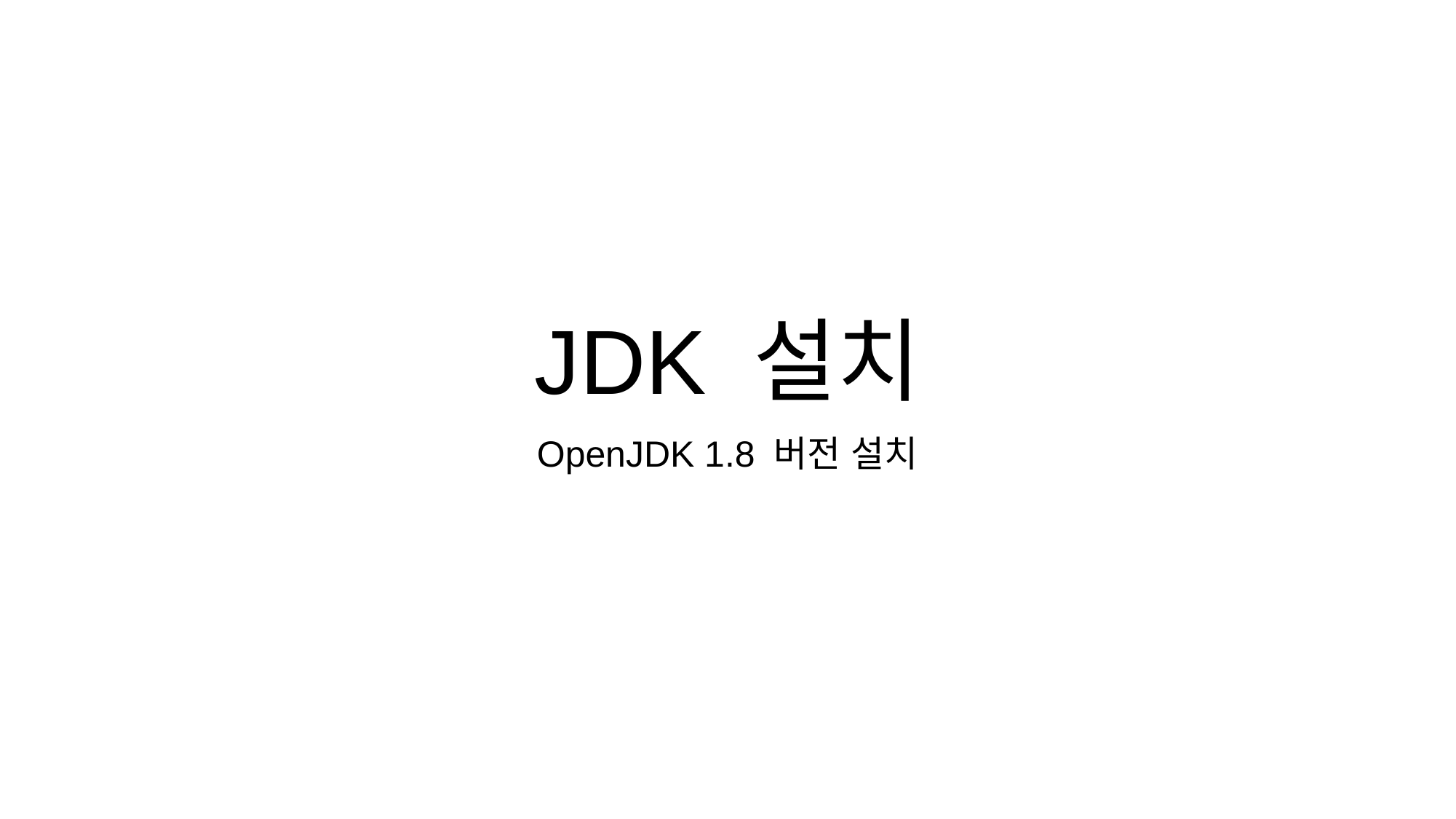

# JDK 설치
OpenJDK 1.8 버전 설치